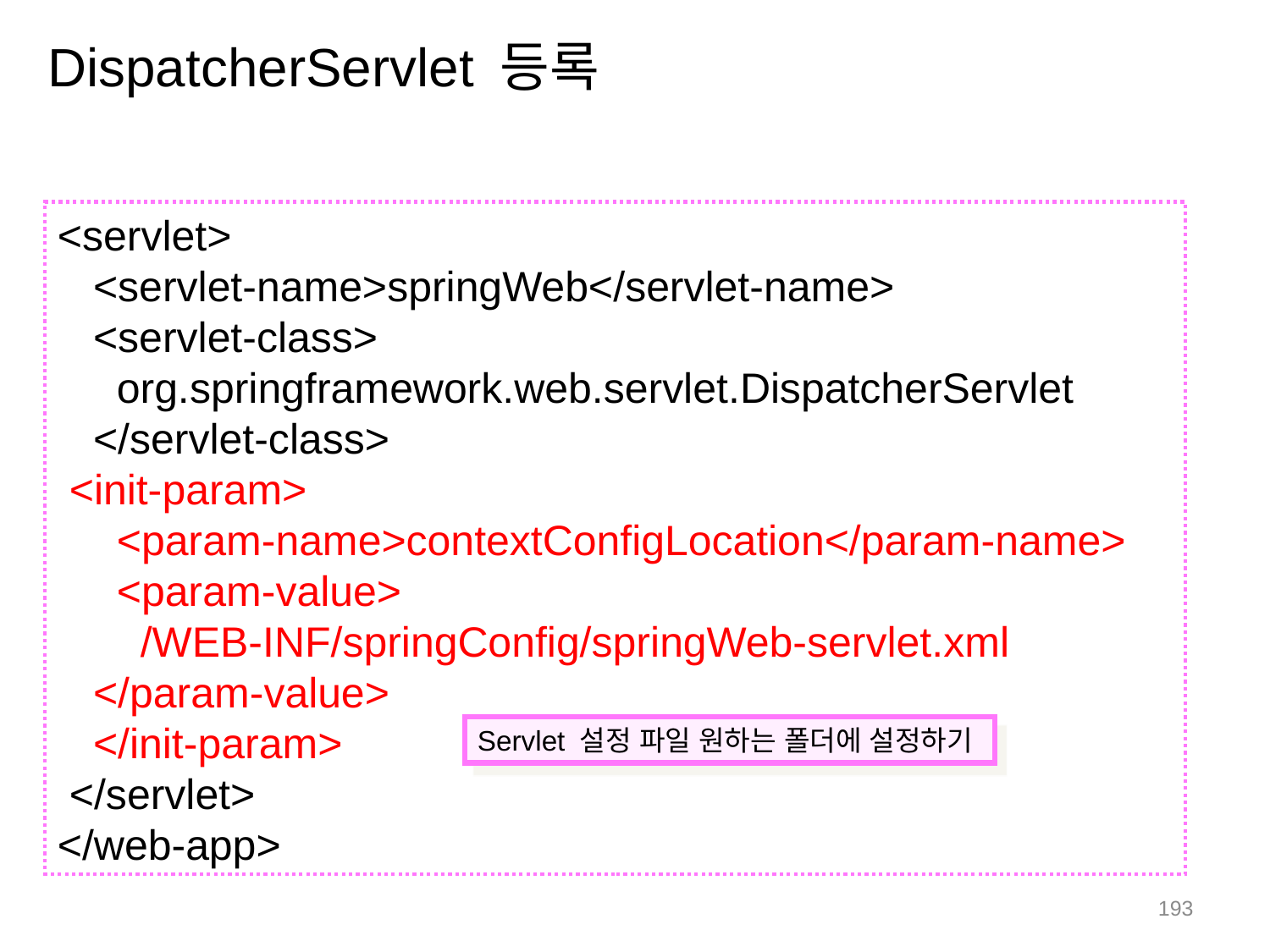

# DispatcherServlet 등록
<servlet>
   <servlet-name>springWeb</servlet-name>
   <servlet-class>
     org.springframework.web.servlet.DispatcherServlet
   </servlet-class>
 <init-param>
     <param-name>contextConfigLocation</param-name>
     <param-value>
       /WEB-INF/springConfig/springWeb-servlet.xml
   </param-value>
   </init-param>
 </servlet>
</web-app>
Servlet 설정 파일 원하는 폴더에 설정하기
193